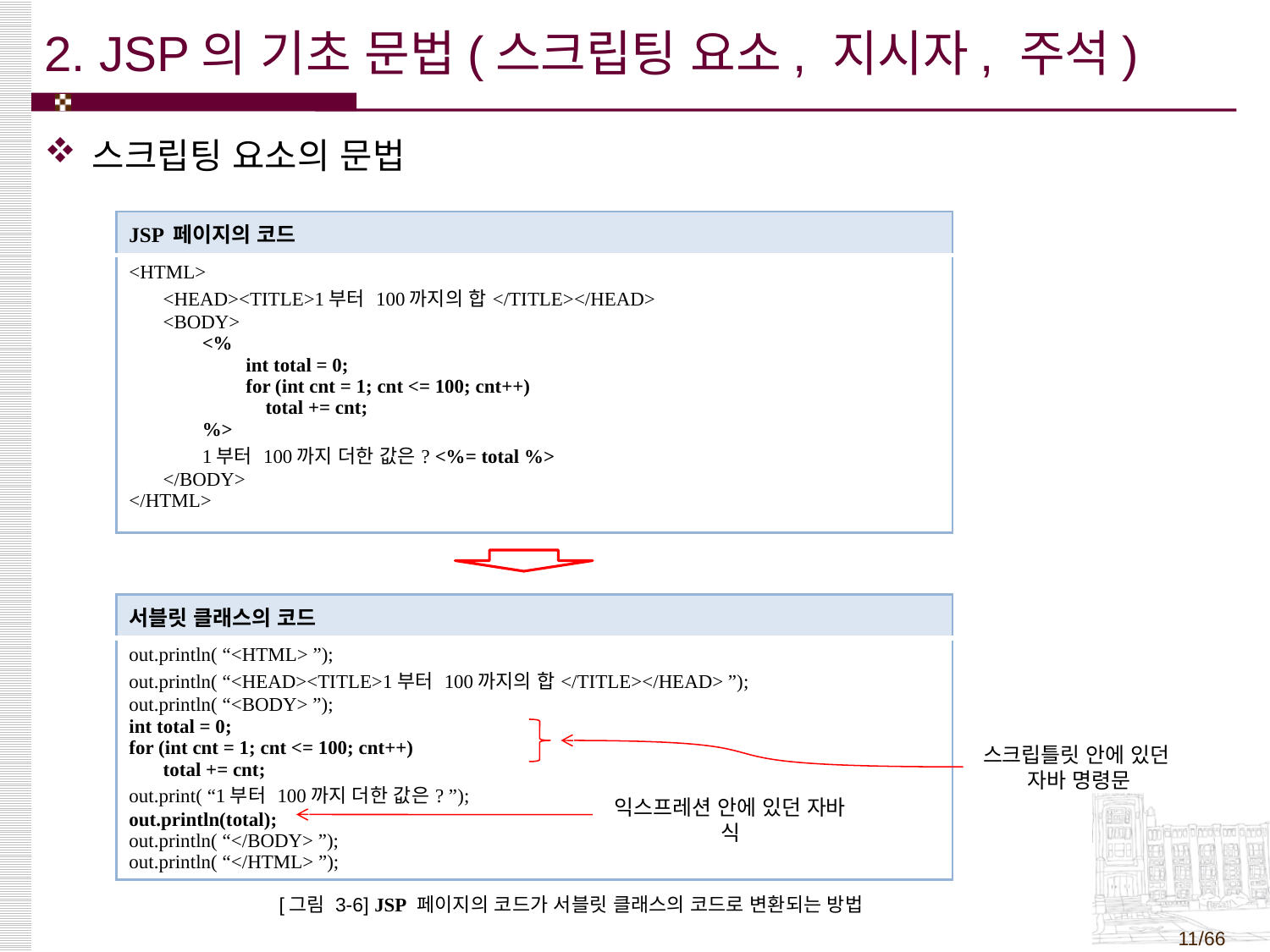

# 2. JSP의 기초 문법(스크립팅 요소, 지시자, 주석)
스크립팅 요소의 문법

| JSP 페이지의 코드 |
| --- |
| <HTML> <HEAD><TITLE>1부터 100까지의 합</TITLE></HEAD> <BODY> <% int total = 0; for (int cnt = 1; cnt <= 100; cnt++) total += cnt; %> 1부터 100까지 더한 값은? <%= total %> </BODY> </HTML> |

| 서블릿 클래스의 코드 |
| --- |
| out.println( “<HTML> ”); out.println( “<HEAD><TITLE>1부터 100까지의 합</TITLE></HEAD> ”); out.println( “<BODY> ”); int total = 0; for (int cnt = 1; cnt <= 100; cnt++) total += cnt; out.print( “1부터 100까지 더한 값은? ”); out.println(total); out.println( “</BODY> ”); out.println( “</HTML> ”); |

스크립틀릿 안에 있던
자바 명령문
익스프레션 안에 있던 자바 식
[그림 3-6] JSP 페이지의 코드가 서블릿 클래스의 코드로 변환되는 방법